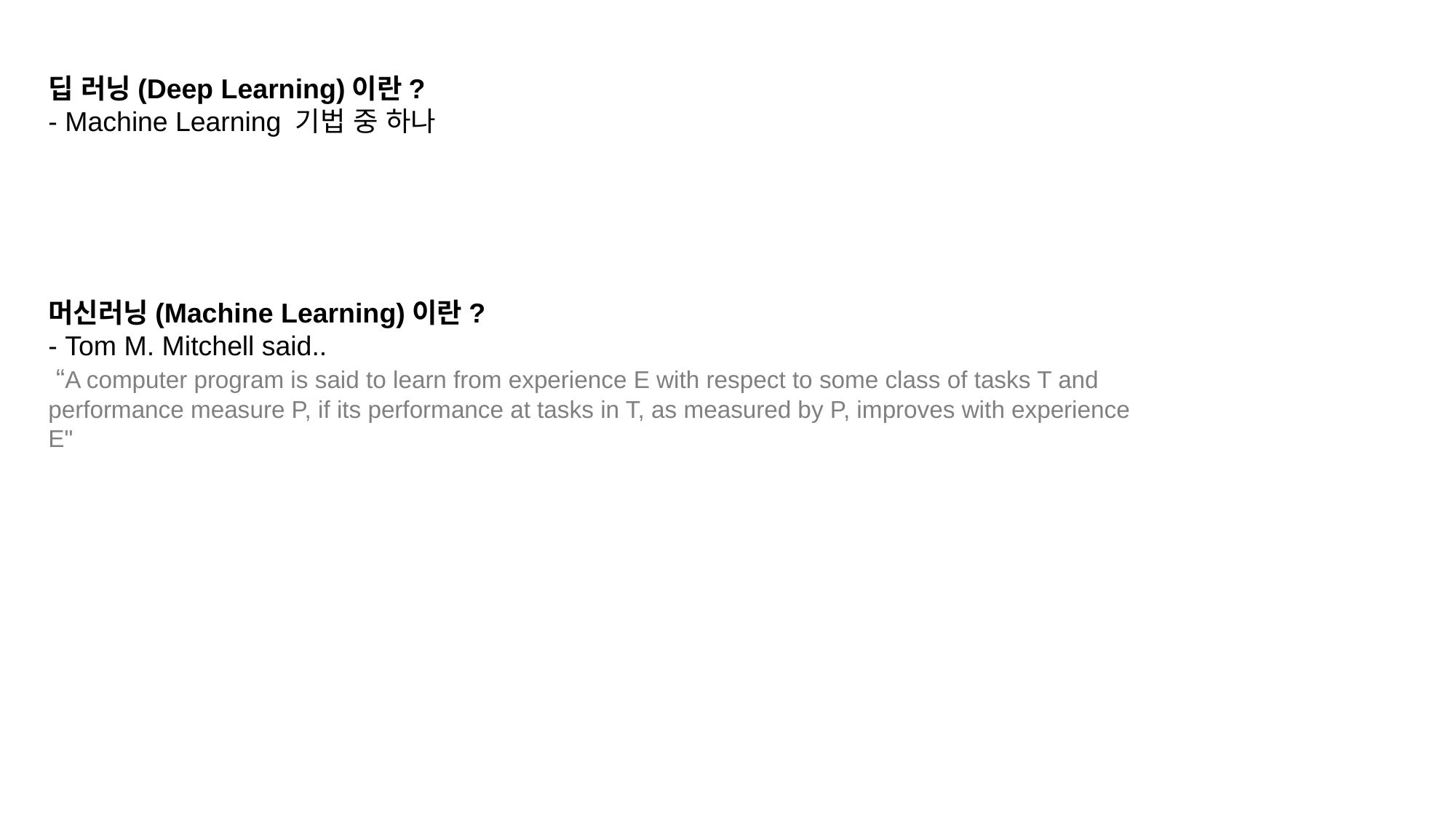

딥 러닝(Deep Learning)이란?
- Machine Learning 기법 중 하나
머신러닝(Machine Learning)이란?
- Tom M. Mitchell said..
 “A computer program is said to learn from experience E with respect to some class of tasks T and performance measure P, if its performance at tasks in T, as measured by P, improves with experience E"